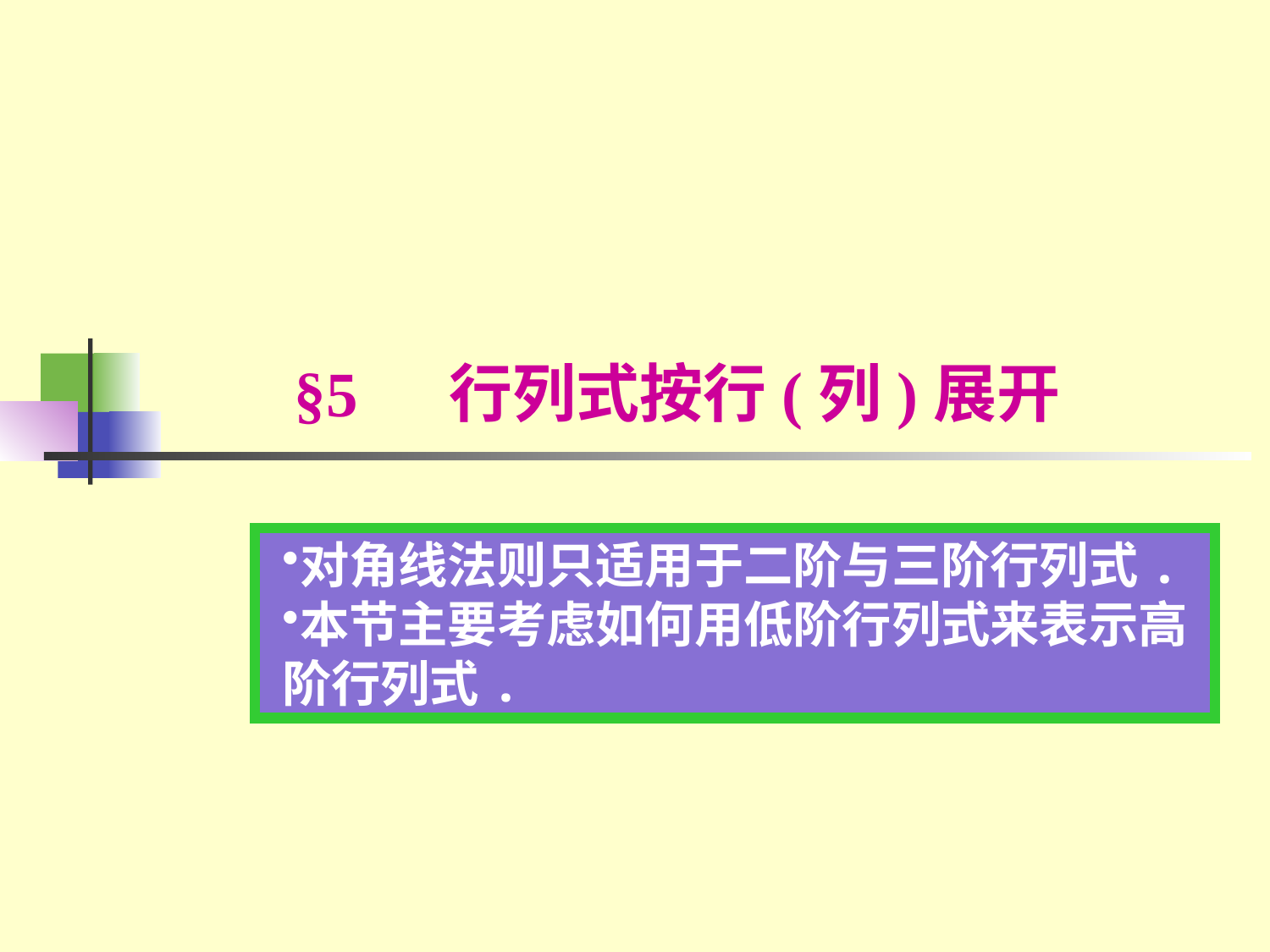

# §5  行列式按行(列)展开
对角线法则只适用于二阶与三阶行列式.
本节主要考虑如何用低阶行列式来表示高阶行列式.